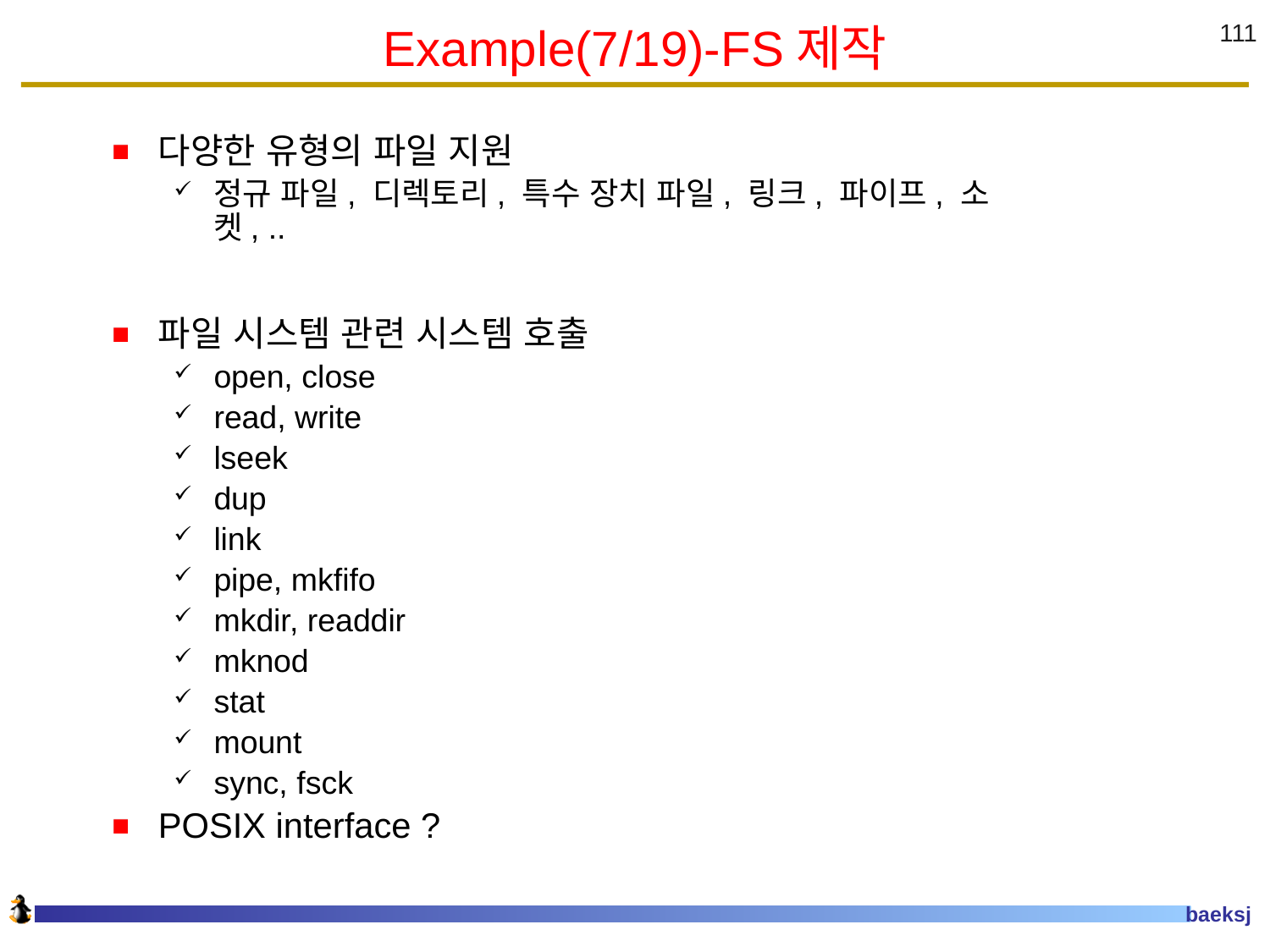

# Example(7/19)-FS제작
111
다양한 유형의 파일 지원
정규 파일, 디렉토리, 특수 장치 파일, 링크, 파이프, 소켓, ..

파일 시스템 관련 시스템 호출
open, close
read, write
lseek
dup
link
pipe, mkfifo
mkdir, readdir
mknod
stat
mount
sync, fsck
POSIX interface ?